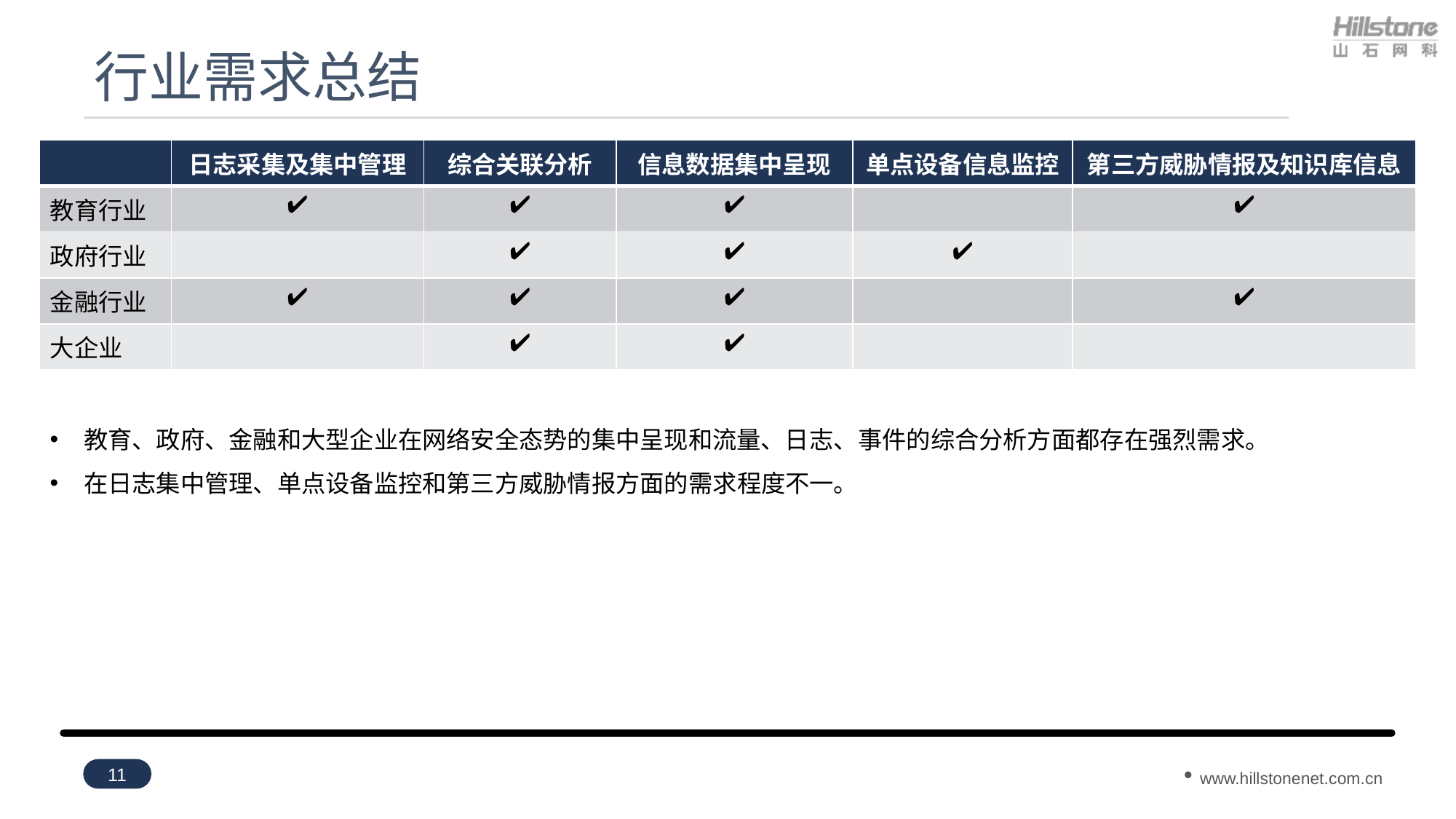

# 行业需求总结
|  | 日志采集及集中管理 | 综合关联分析 | 信息数据集中呈现 | 单点设备信息监控 | 第三方威胁情报及知识库信息 |
| --- | --- | --- | --- | --- | --- |
| 教育行业 | ✔ | ✔ | ✔ |  | ✔ |
| 政府行业 |  | ✔ | ✔ | ✔ |  |
| 金融行业 | ✔ | ✔ | ✔ |  | ✔ |
| 大企业 |  | ✔ | ✔ |  |  |
教育、政府、金融和大型企业在网络安全态势的集中呈现和流量、日志、事件的综合分析方面都存在强烈需求。
在日志集中管理、单点设备监控和第三方威胁情报方面的需求程度不一。
11